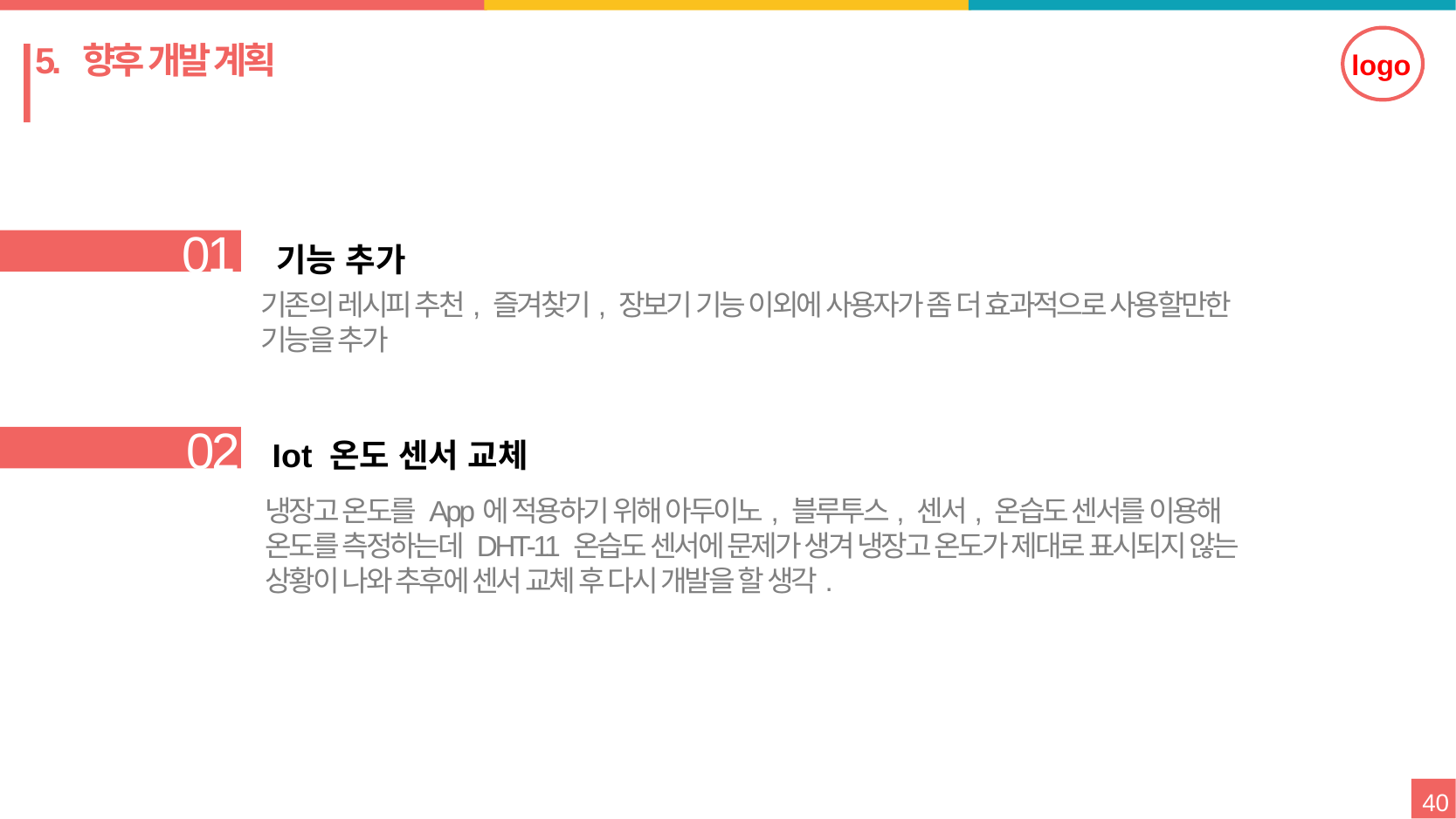

5.  향후 개발 계획

기능 추가
01

Iot 온도 센서 교체
02

기존의 레시피 추천, 즐겨찾기, 장보기 기능 이외에 사용자가 좀 더 효과적으로 사용할만한 기능을 추가
냉장고 온도를 App에 적용하기 위해 아두이노, 블루투스, 센서, 온습도 센서를 이용해 온도를 측정하는데 DHT-11 온습도 센서에 문제가 생겨 냉장고 온도가 제대로 표시되지 않는 상황이 나와 추후에 센서 교체 후 다시 개발을 할 생각.
40